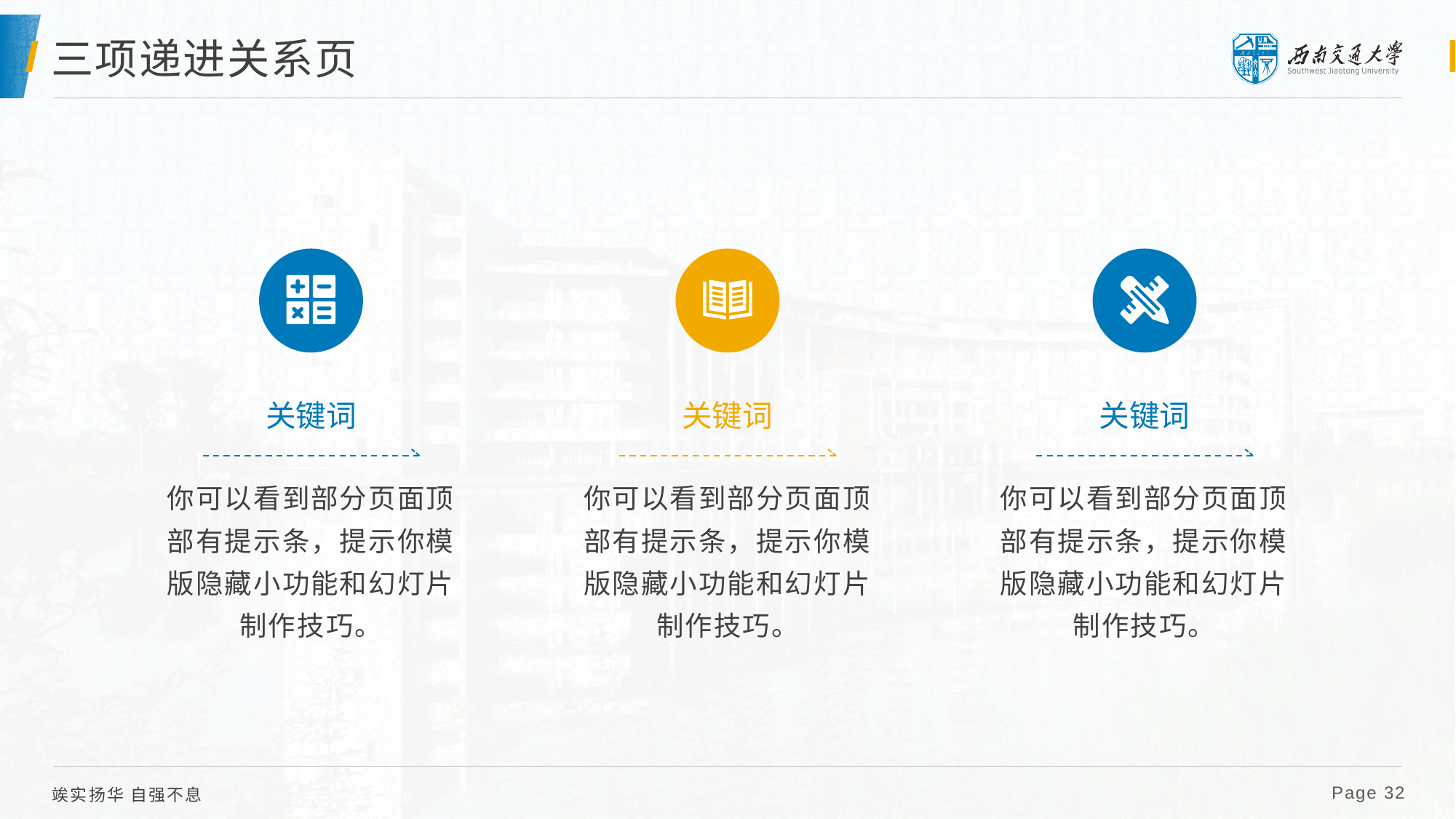

Ctrl+Shift 拖动元素可以平行复制

# 三项递进关系页

关键词
关键词
关键词
你可以看到部分页面顶部有提示条，提示你模版隐藏小功能和幻灯片制作技巧。
你可以看到部分页面顶部有提示条，提示你模版隐藏小功能和幻灯片制作技巧。
你可以看到部分页面顶部有提示条，提示你模版隐藏小功能和幻灯片制作技巧。
  Page 32